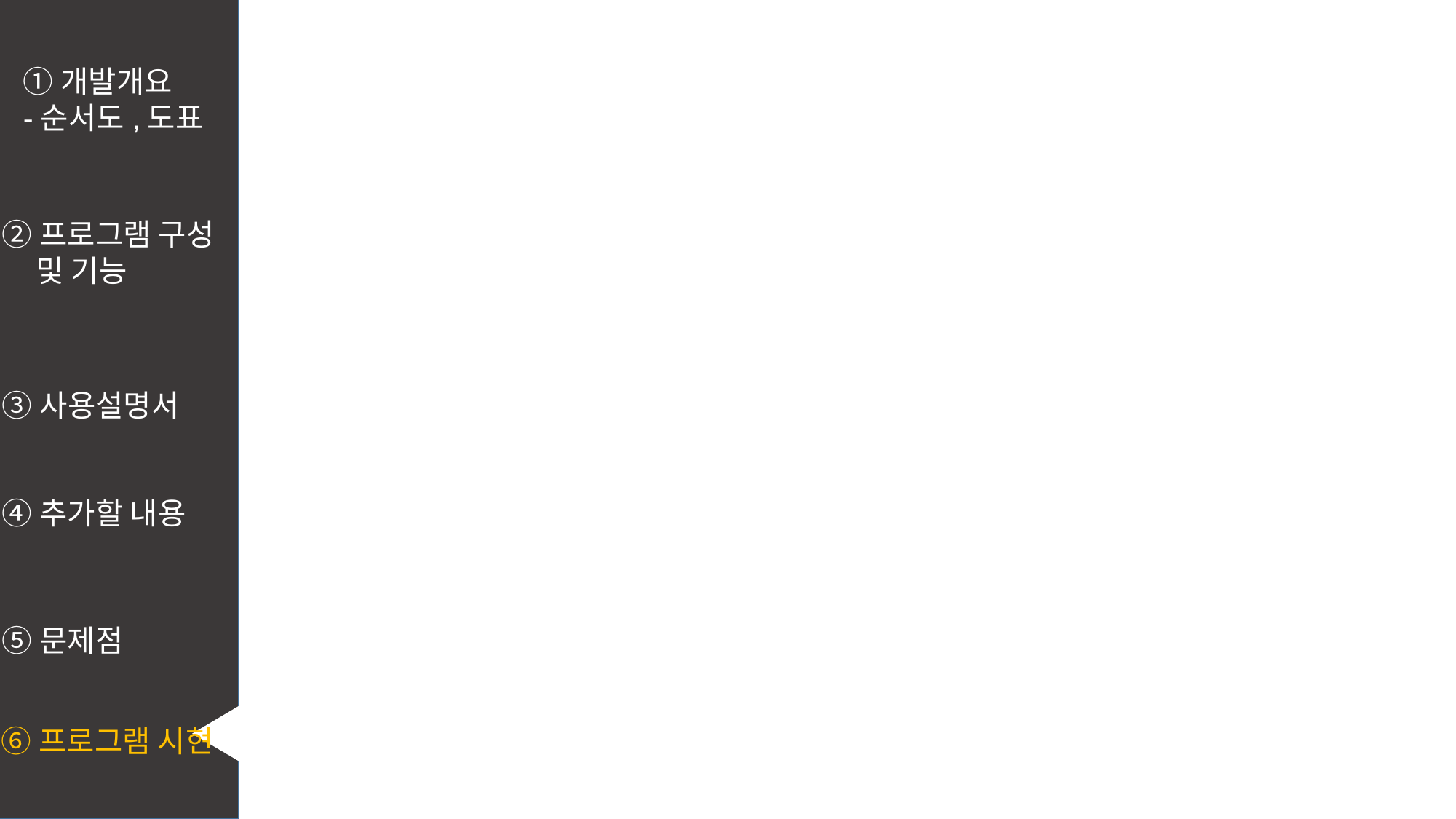

①개발개요
-순서도,도표
②프로그램 구성
    및 기능

③사용설명서
④추가할 내용
⑤문제점
⑥프로그램 시현